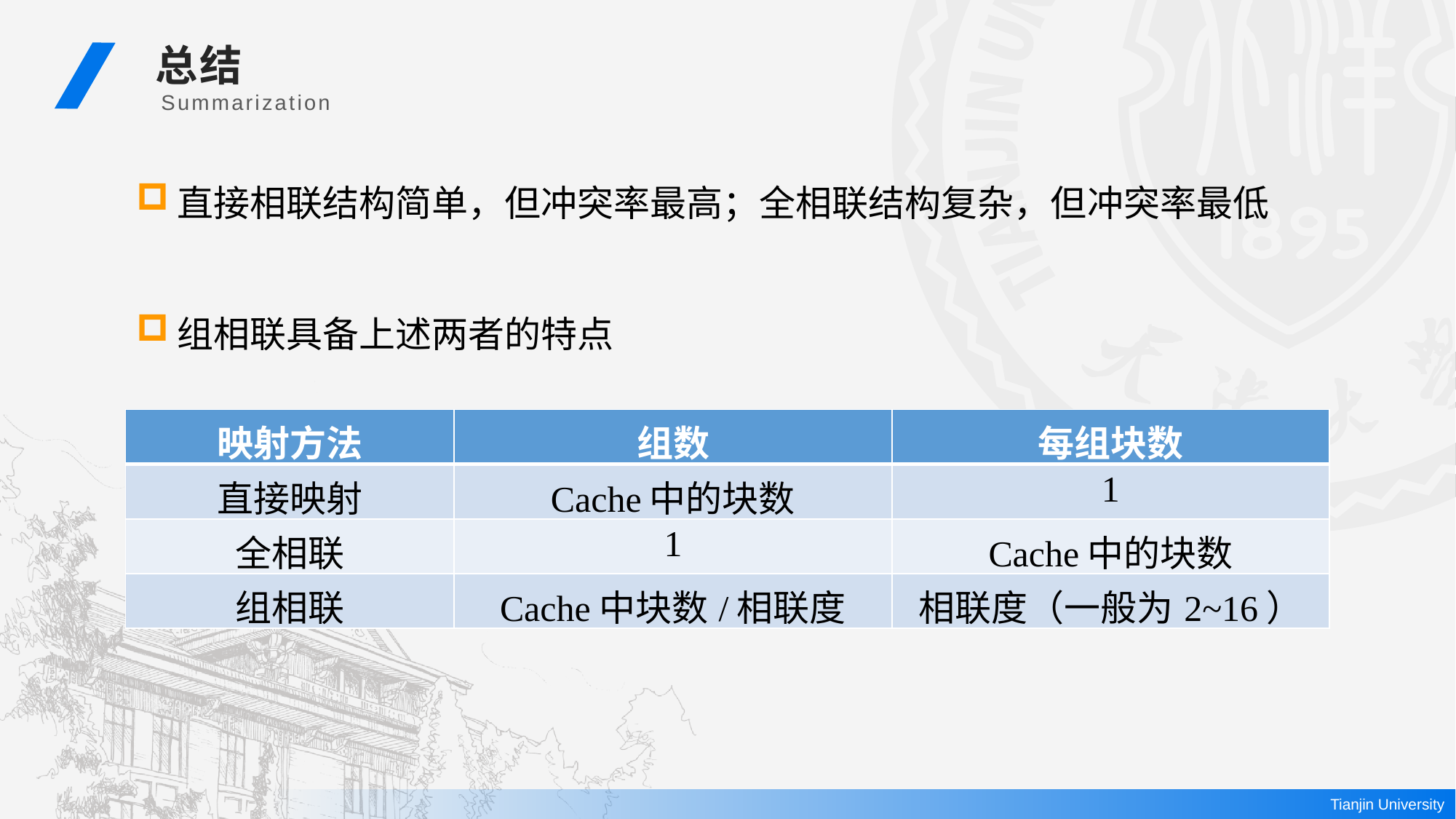

总结
  Summarization
直接相联结构简单，但冲突率最高；全相联结构复杂，但冲突率最低

组相联具备上述两者的特点
| 映射方法 | 组数 | 每组块数 |
| --- | --- | --- |
| 直接映射 | Cache中的块数 | 1 |
| 全相联 | 1 | Cache中的块数 |
| 组相联 | Cache中块数/相联度 | 相联度（一般为2~16） |